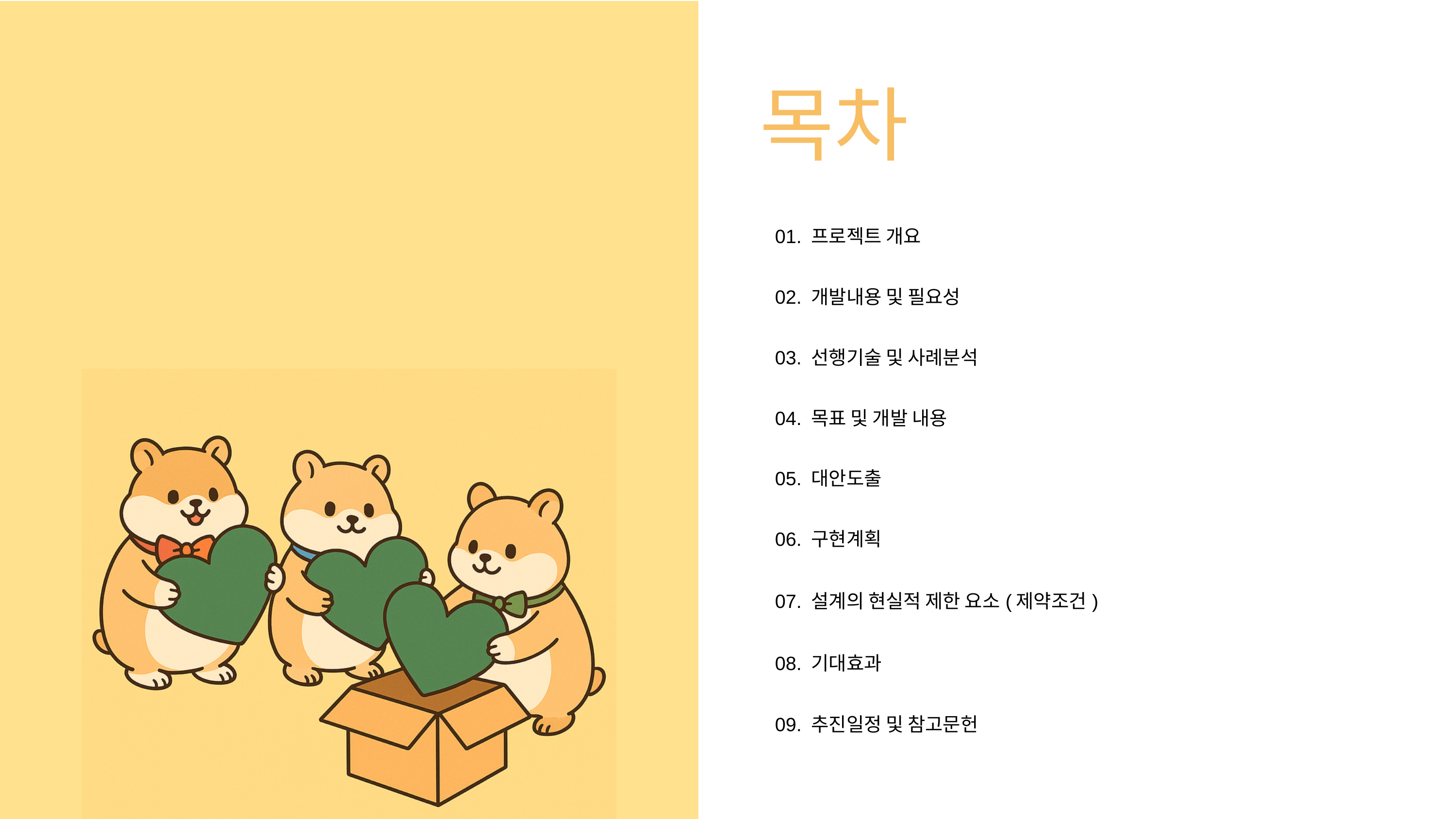

목차
| 01. 프로젝트 개요 |  |
| --- | --- |
| 02. 개발내용 및 필요성 |  |
| 03. 선행기술 및 사례분석 |  |
| 04. 목표 및 개발 내용 |  |
| 05. 대안도출 |  |
| 06. 구현계획 |  |
| 07. 설계의 현실적 제한 요소(제약조건) |  |
| 08. 기대효과 |  |
| 09. 추진일정 및 참고문헌 |  |